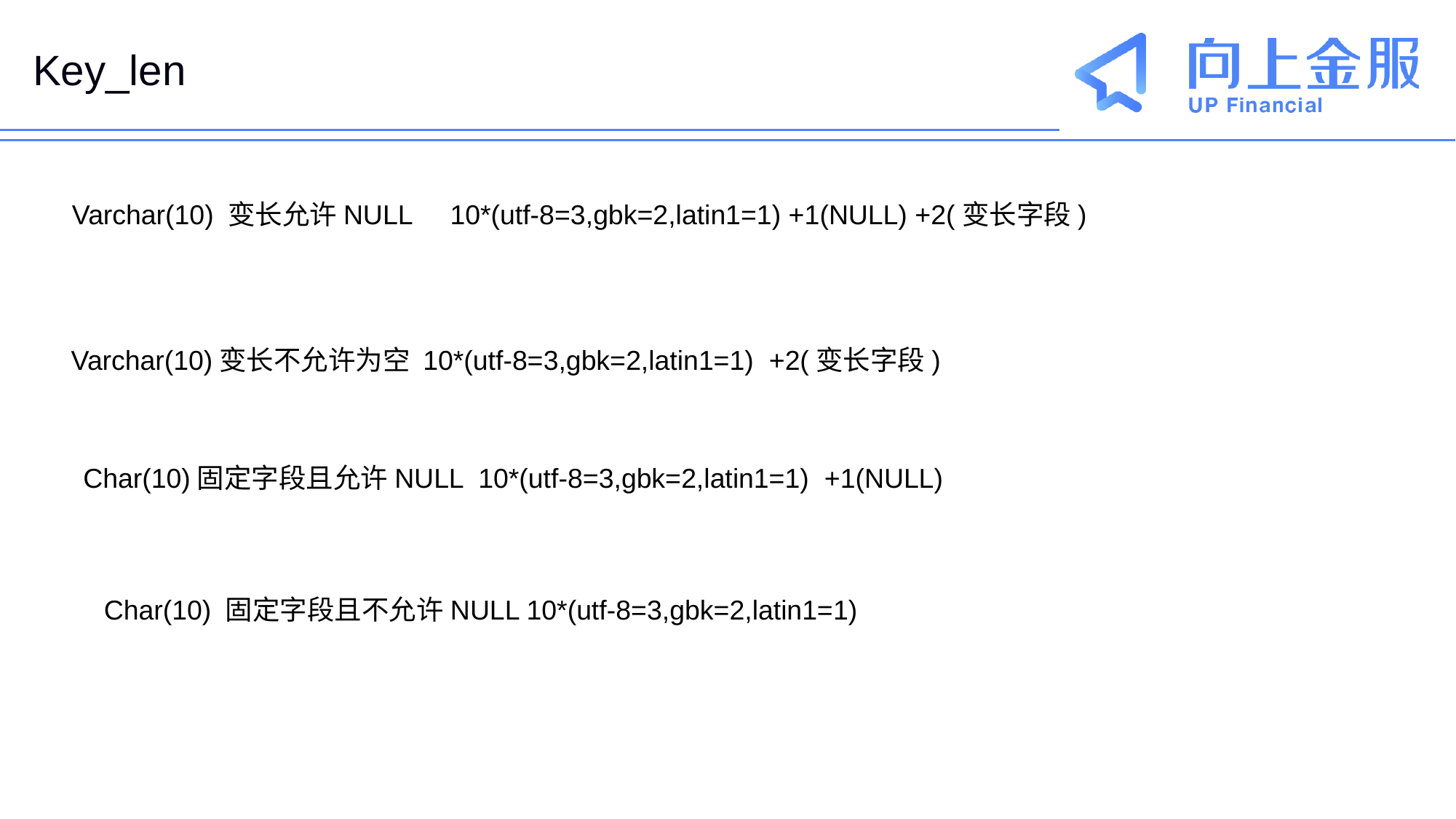

# Key_len
Varchar(10) 变长允许NULL     10*(utf-8=3,gbk=2,latin1=1) +1(NULL) +2(变长字段)
Varchar(10)变长不允许为空 10*(utf-8=3,gbk=2,latin1=1)  +2(变长字段)

Char(10)固定字段且允许NULL  10*(utf-8=3,gbk=2,latin1=1)  +1(NULL)
Char(10) 固定字段且不允许NULL 10*(utf-8=3,gbk=2,latin1=1)